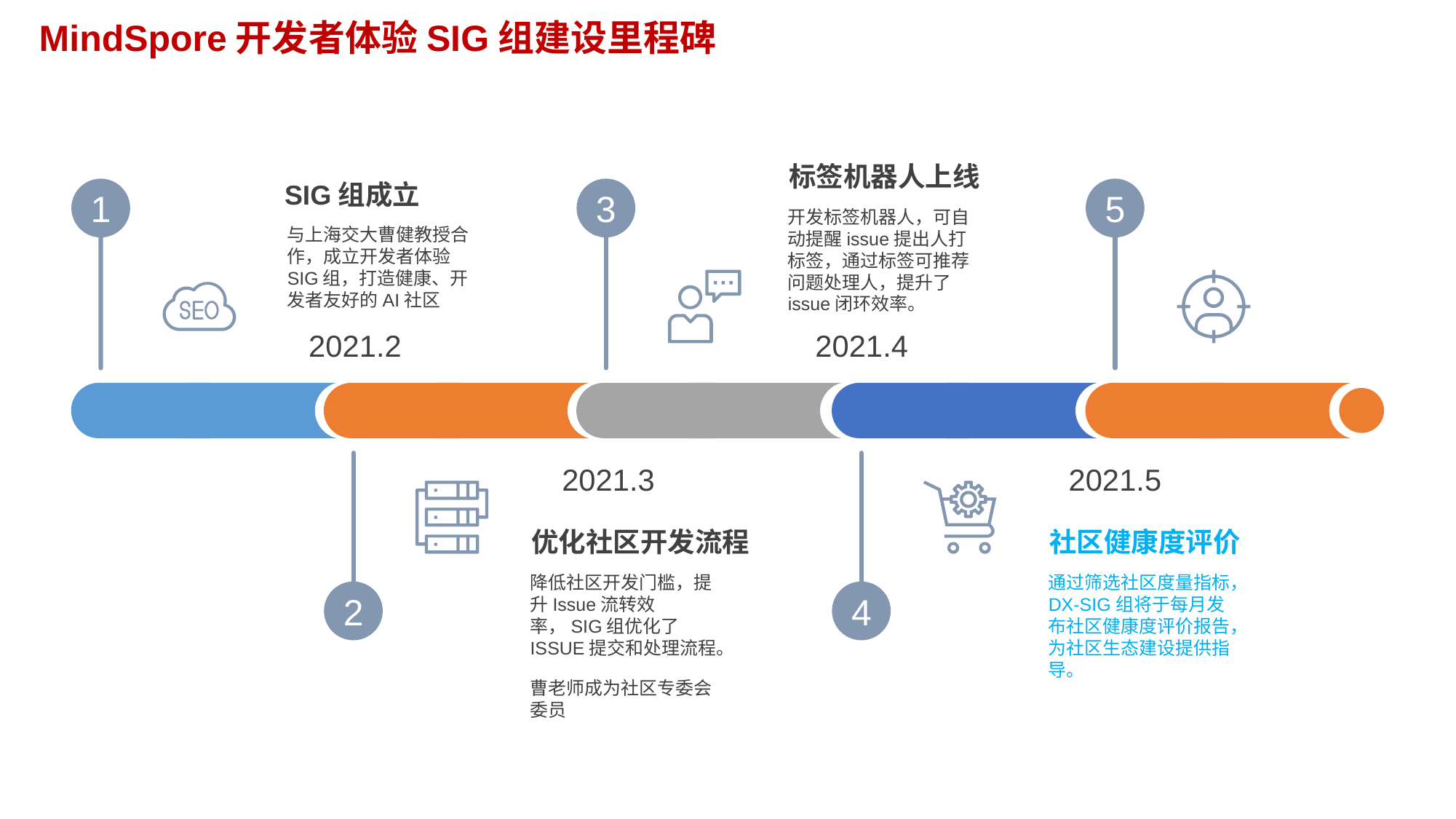

MindSpore开发者体验SIG组建设里程碑
标签机器人上线
开发标签机器人，可自动提醒issue提出人打标签，通过标签可推荐问题处理人，提升了issue闭环效率。
SIG组成立
与上海交大曹健教授合作，成立开发者体验SIG组，打造健康、开发者友好的AI社区
1
3
5

2021.4
2021.2

2021.3
2021.5

优化社区开发流程
降低社区开发门槛，提升Issue流转效率，SIG组优化了ISSUE提交和处理流程。
曹老师成为社区专委会委员
社区健康度评价
通过筛选社区度量指标，DX-SIG组将于每月发布社区健康度评价报告，为社区生态建设提供指导。
2
4